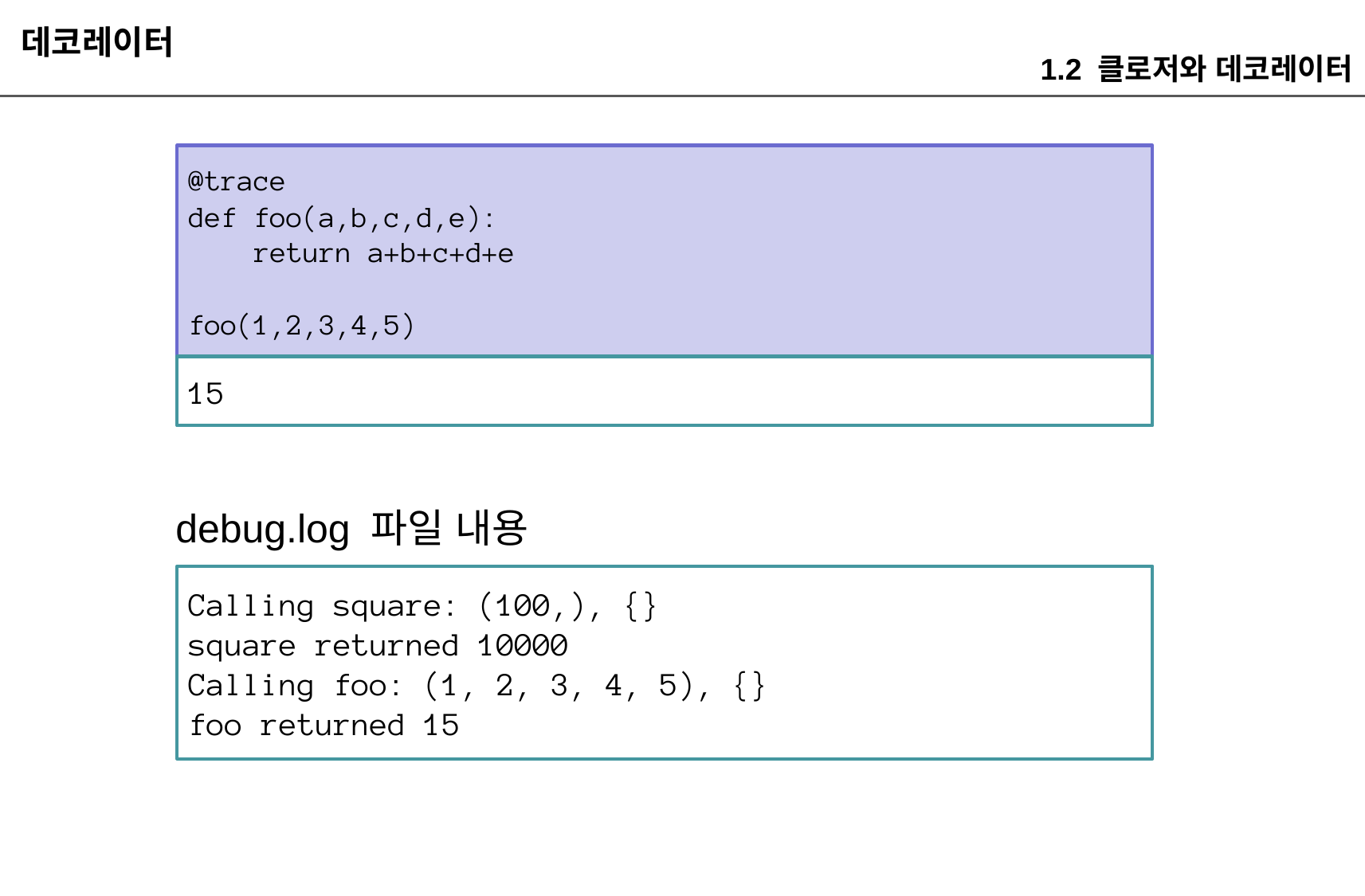

데코레이터
1.2 클로저와 데코레이터
@trace
def foo(a,b,c,d,e):
    return a+b+c+d+e

foo(1,2,3,4,5)
15
debug.log 파일 내용
Calling square: (100,), {}
square returned 10000
Calling foo: (1, 2, 3, 4, 5), {}
foo returned 15